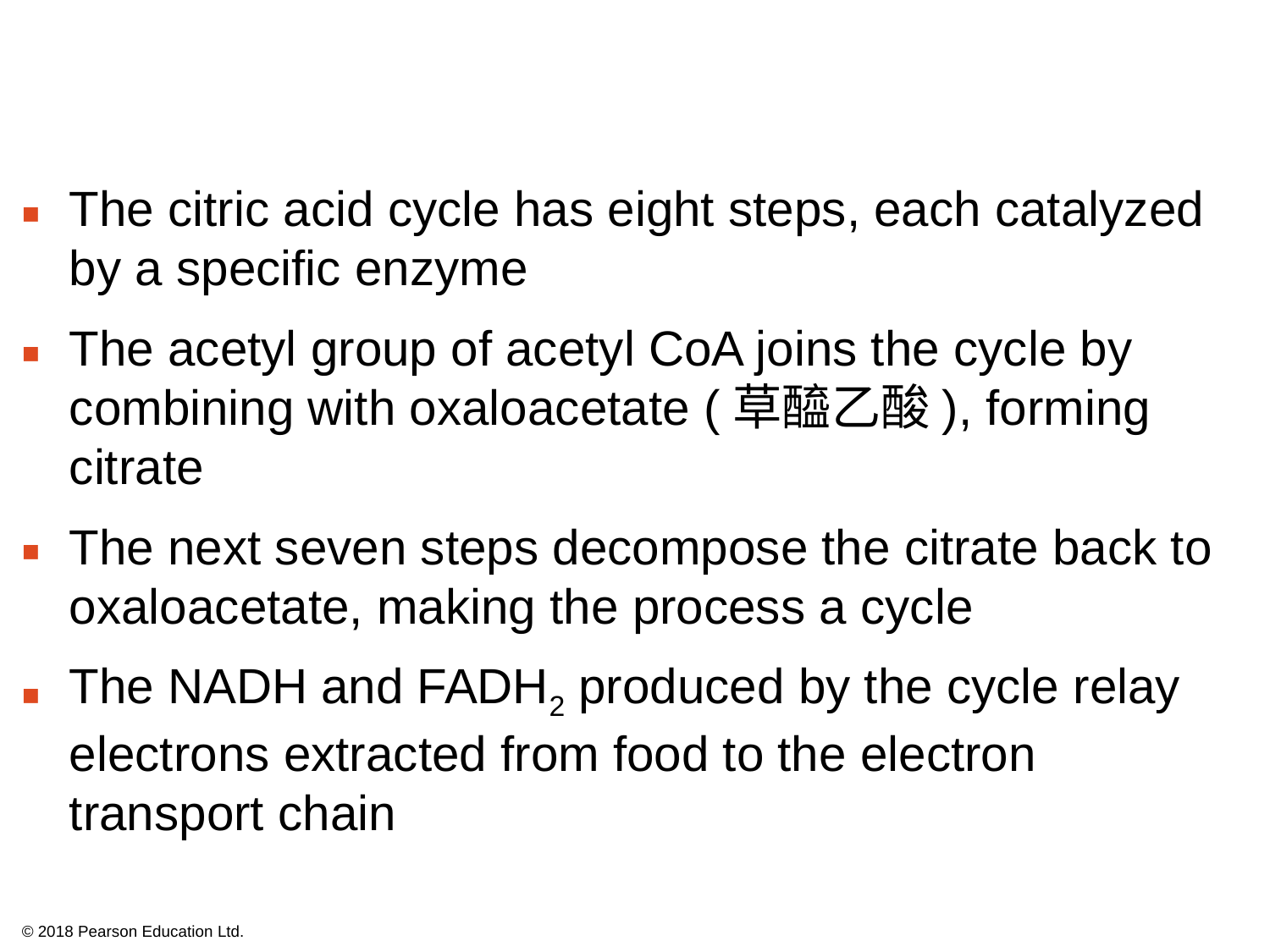

The citric acid cycle has eight steps, each catalyzed by a specific enzyme
The acetyl group of acetyl CoA joins the cycle by combining with oxaloacetate (草醯乙酸), forming citrate
The next seven steps decompose the citrate back to oxaloacetate, making the process a cycle
The NADH and FADH2 produced by the cycle relay electrons extracted from food to the electron transport chain

© 2018 Pearson Education Ltd.